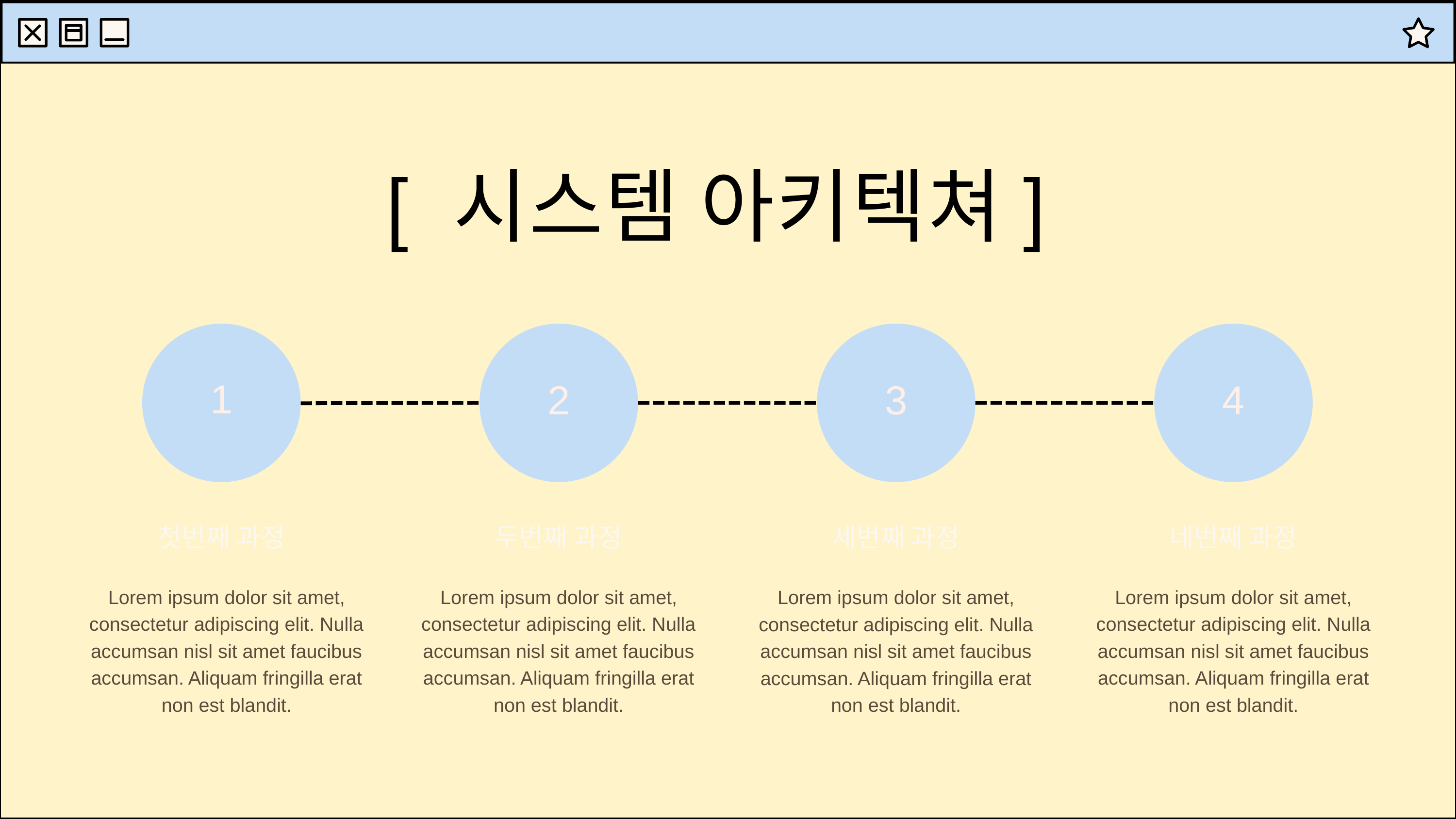

[ 시스템 아키텍쳐]

1

2

3

4

첫번째 과정
두번째 과정
세번째 과정
네번째 과정
Lorem ipsum dolor sit amet, consectetur adipiscing elit. Nulla accumsan nisl sit amet faucibus accumsan. Aliquam fringilla erat non est blandit.
Lorem ipsum dolor sit amet, consectetur adipiscing elit. Nulla accumsan nisl sit amet faucibus accumsan. Aliquam fringilla erat non est blandit.
Lorem ipsum dolor sit amet, consectetur adipiscing elit. Nulla accumsan nisl sit amet faucibus accumsan. Aliquam fringilla erat non est blandit.
Lorem ipsum dolor sit amet, consectetur adipiscing elit. Nulla accumsan nisl sit amet faucibus accumsan. Aliquam fringilla erat non est blandit.